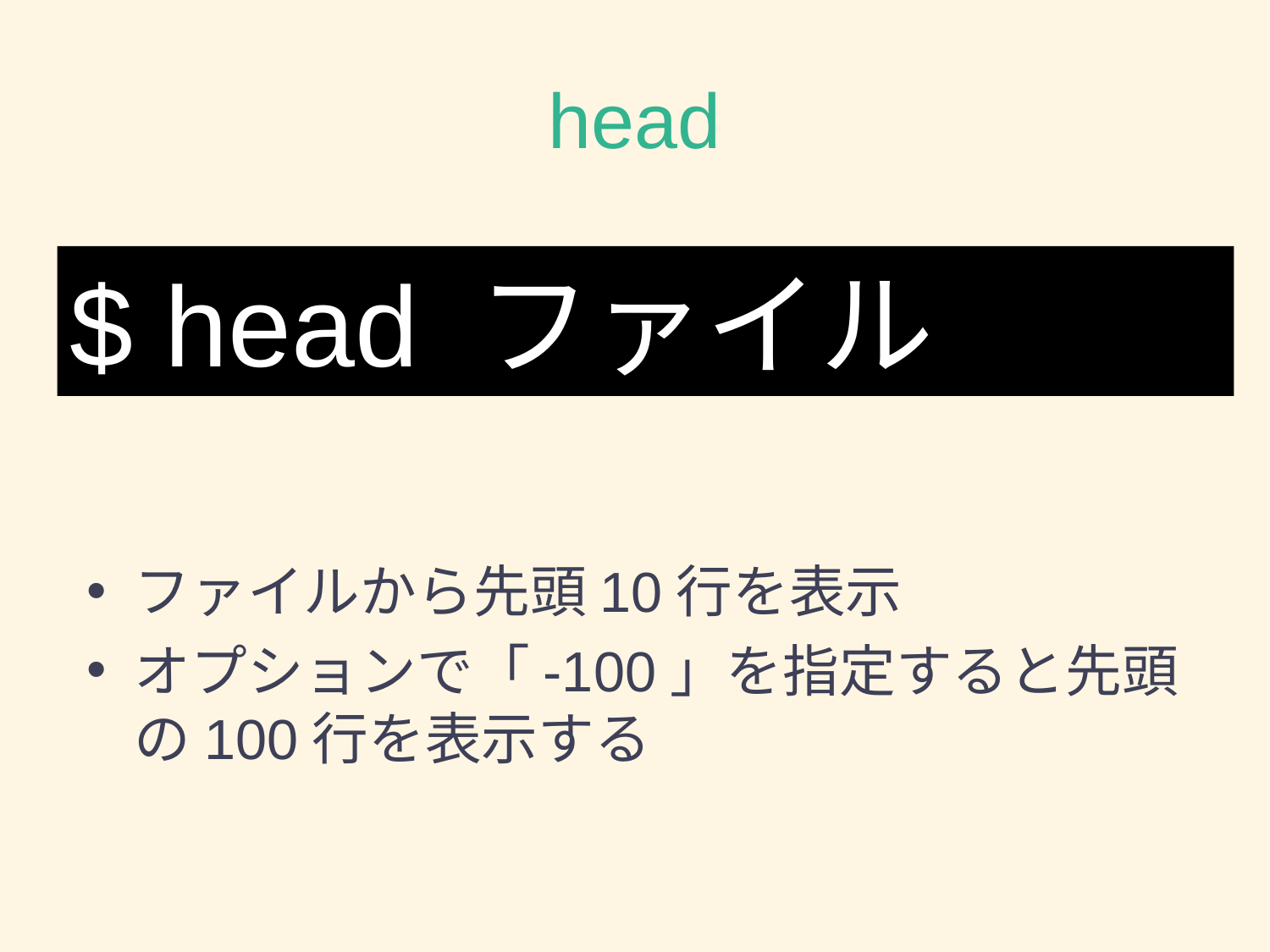

# head
$ head ファイル
ファイルから先頭10行を表示
オプションで「-100」を指定すると先頭の100行を表示する